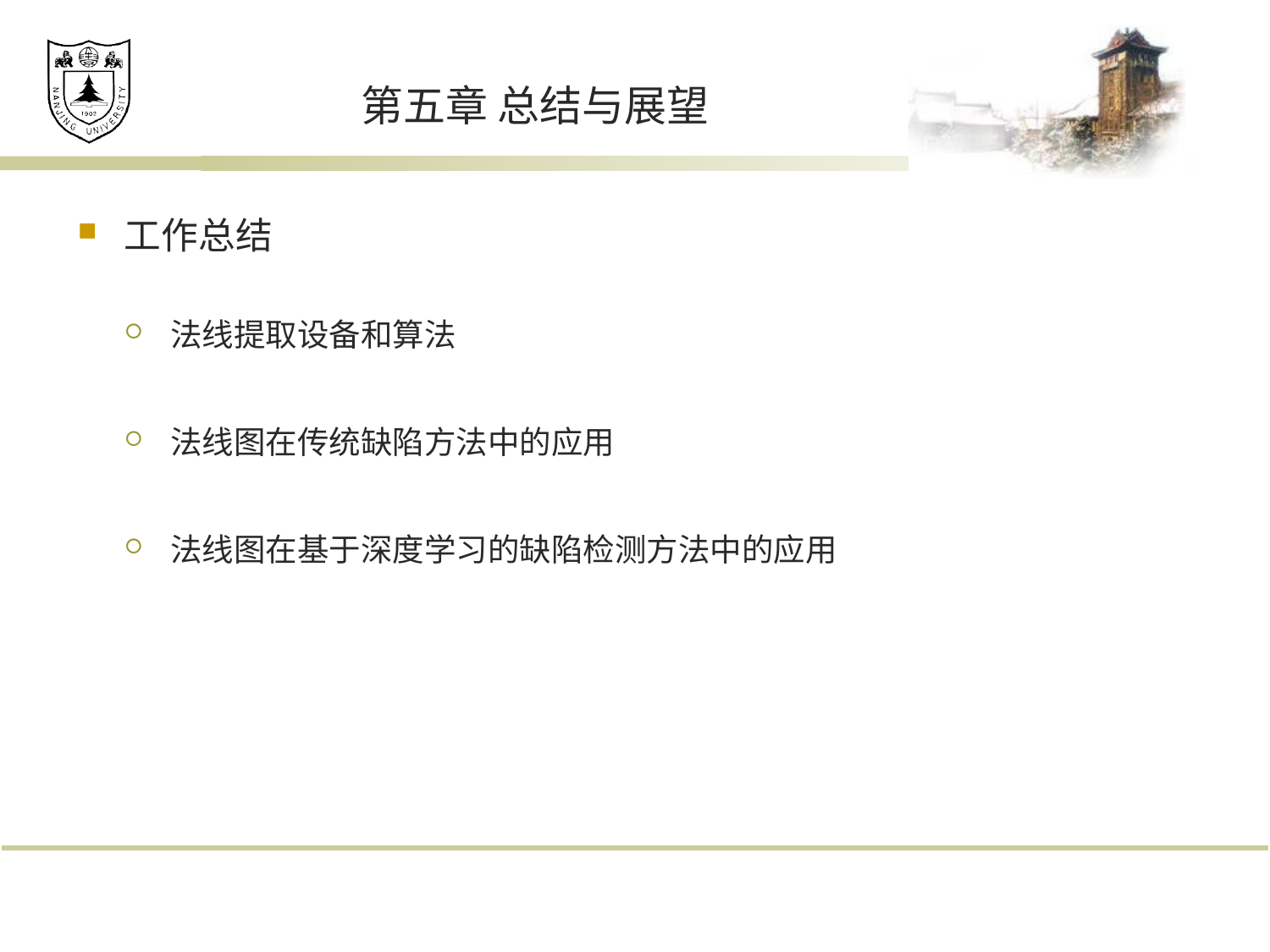

# 第五章 总结与展望
工作总结

法线提取设备和算法

法线图在传统缺陷方法中的应用

法线图在基于深度学习的缺陷检测方法中的应用